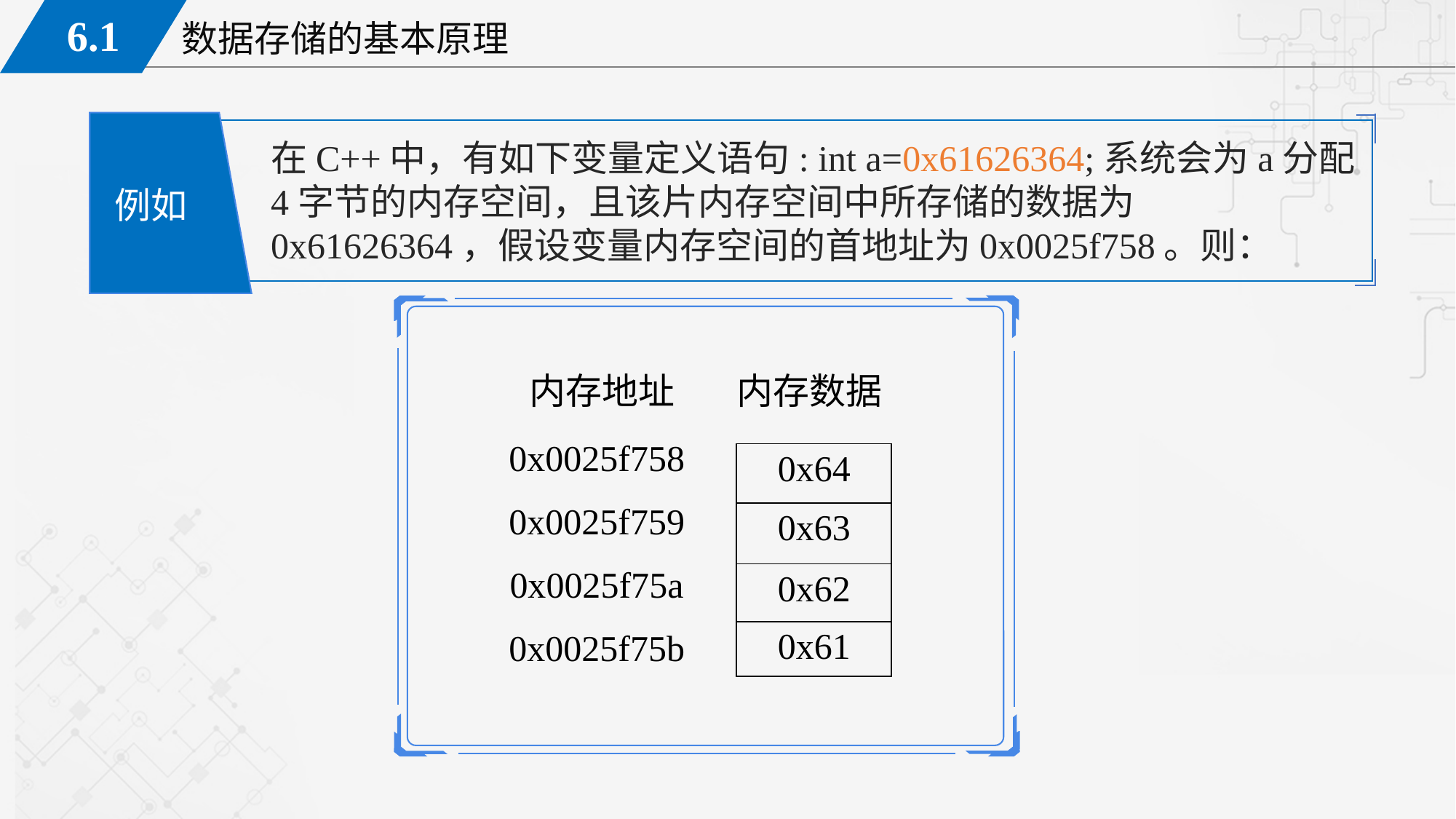

在C++中，有如下变量定义语句: int a=0x61626364;系统会为a分配4字节的内存空间，且该片内存空间中所存储的数据为0x61626364，假设变量内存空间的首地址为0x0025f758。则：
例如

内存数据
内存地址
| 0x0025f758 |
| --- |
| 0x0025f759 |
| 0x0025f75a |
| 0x0025f75b |
| 0x64 |
| --- |
| 0x63 |
| 0x62 |
| 0x61 |